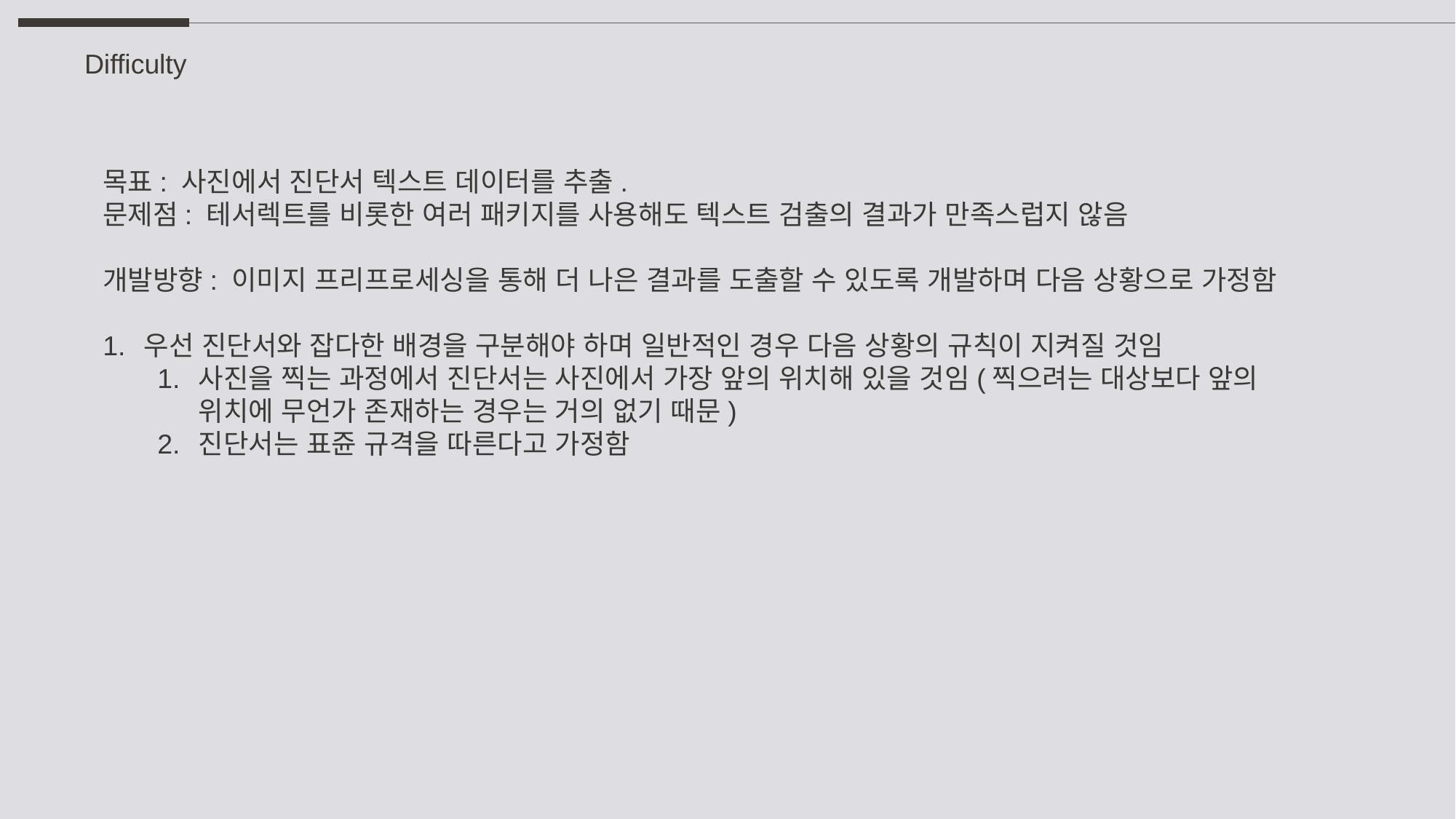

Difficulty

목표: 사진에서 진단서 텍스트 데이터를 추출.
문제점: 테서렉트를 비롯한 여러 패키지를 사용해도 텍스트 검출의 결과가 만족스럽지 않음

개발방향: 이미지 프리프로세싱을 통해 더 나은 결과를 도출할 수 있도록 개발하며 다음 상황으로 가정함

우선 진단서와 잡다한 배경을 구분해야 하며 일반적인 경우 다음 상황의 규칙이 지켜질 것임
사진을 찍는 과정에서 진단서는 사진에서 가장 앞의 위치해 있을 것임(찍으려는 대상보다 앞의 위치에 무언가 존재하는 경우는 거의 없기 때문)
진단서는 표쥰 규격을 따른다고 가정함